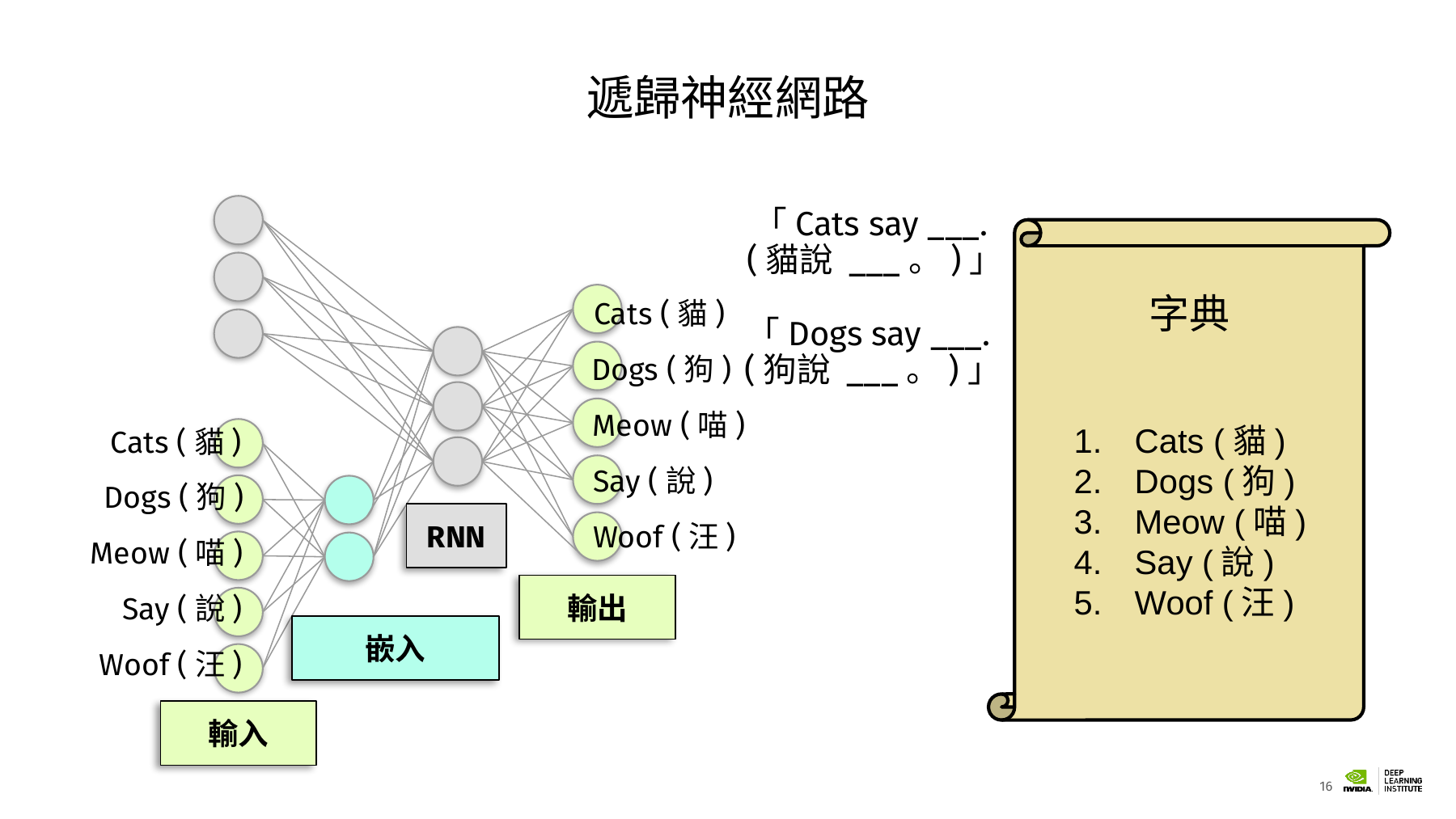

# 遞歸神經網路

「Cats say ___.
(貓說 ___。)」

字典

Cats (貓)

「Dogs say ___.
(狗說 ___。)」

Dogs (狗)

Meow (喵)
Cats (貓)
Dogs (狗)
Meow (喵)
Say (說)
Woof (汪)

Cats (貓)

Say (說)

Dogs (狗)
RNN

Woof (汪)

Meow (喵)

輸出
Say (說)

嵌入
Woof (汪)

輸入